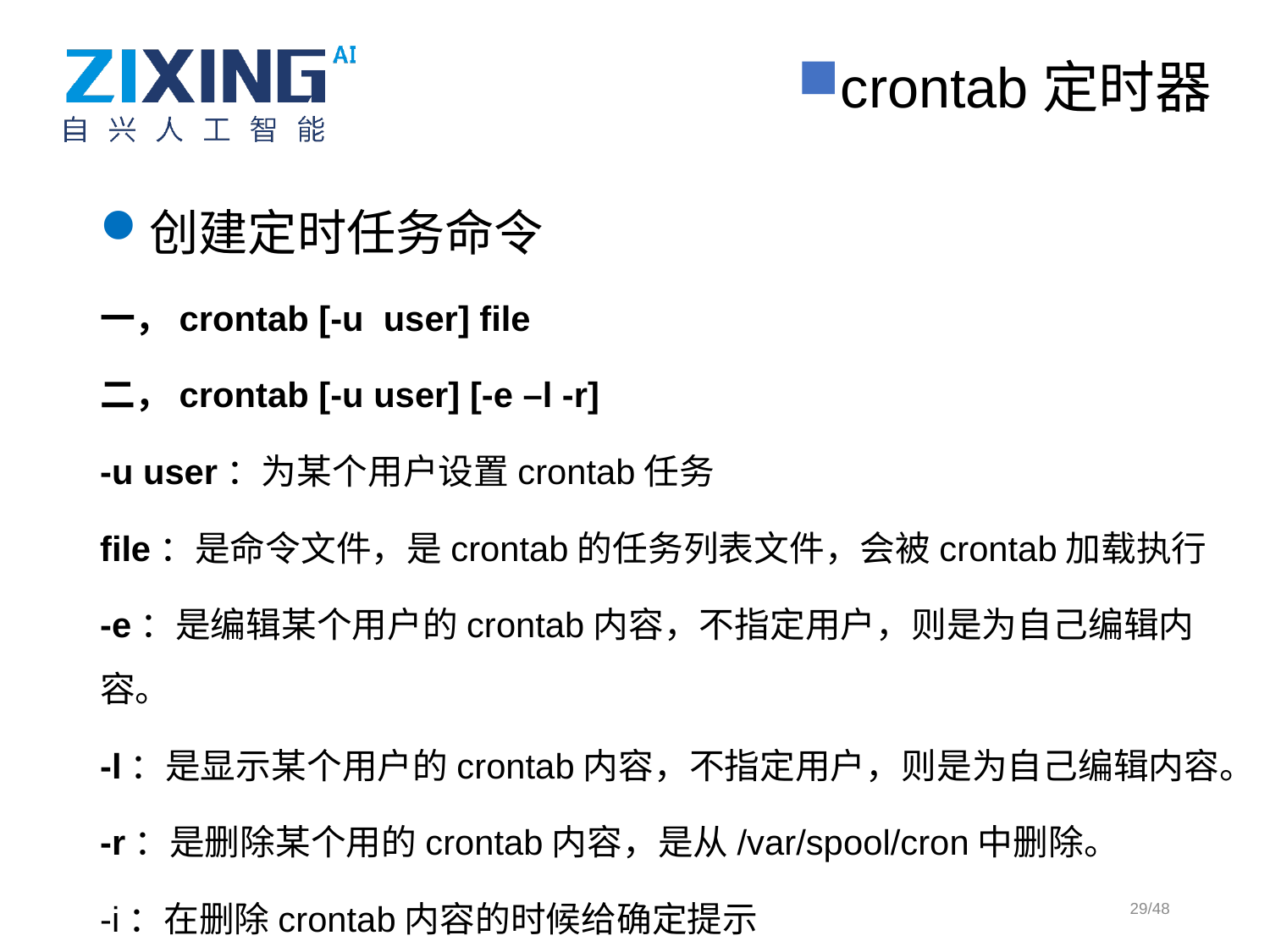

crontab定时器
创建定时任务命令
一，crontab [-u  user] file
二，crontab [-u user] [-e –l -r]
-u user：为某个用户设置crontab任务
file：是命令文件，是crontab的任务列表文件，会被crontab加载执行
-e：是编辑某个用户的crontab内容，不指定用户，则是为自己编辑内容。
-l：是显示某个用户的crontab内容，不指定用户，则是为自己编辑内容。
-r：是删除某个用的crontab内容，是从/var/spool/cron中删除。
-i：在删除crontab内容的时候给确定提示

29/48